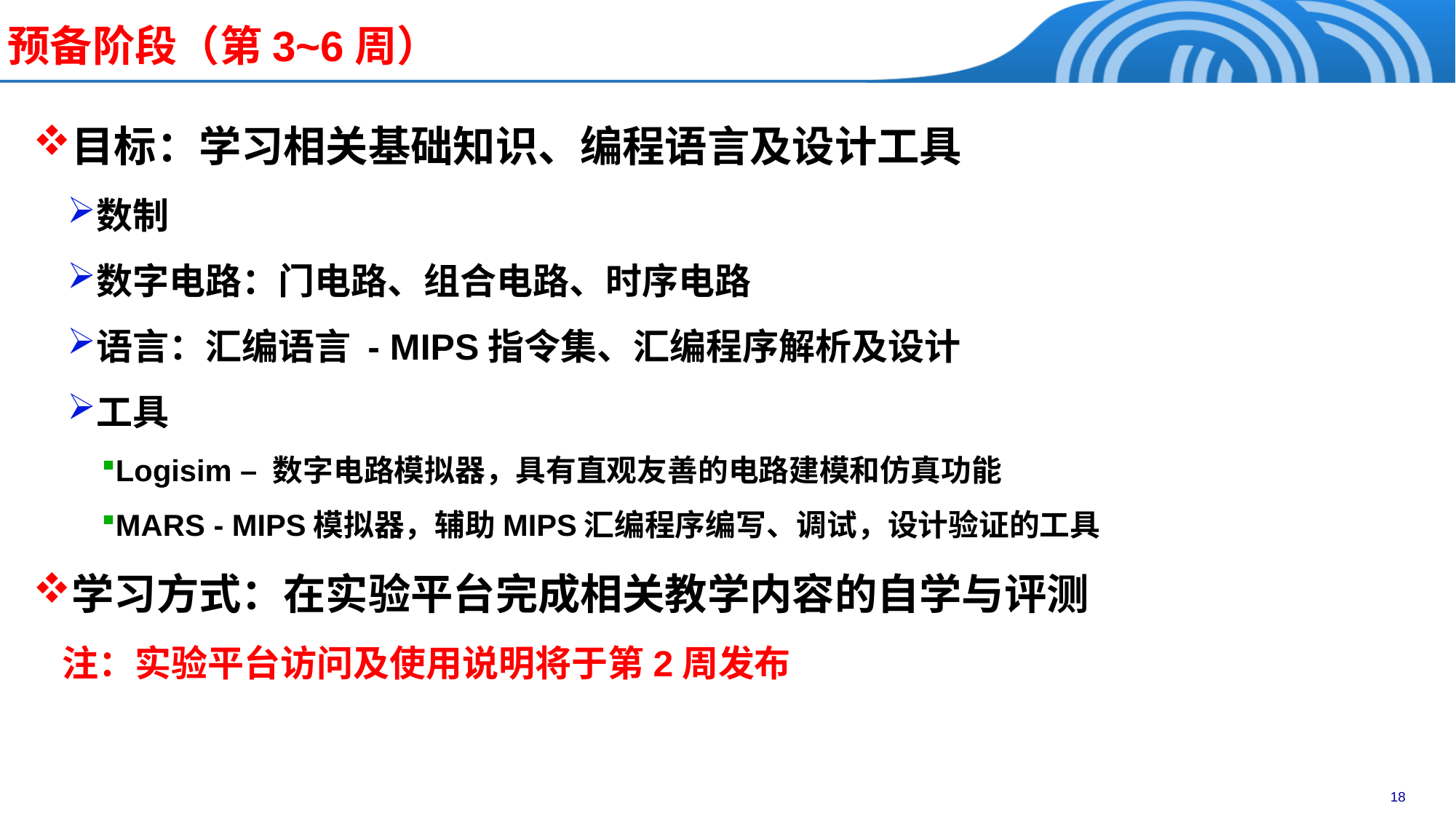

# 预备阶段（第3~6周）
目标：学习相关基础知识、编程语言及设计工具
数制
数字电路：门电路、组合电路、时序电路
语言：汇编语言 - MIPS指令集、汇编程序解析及设计
工具
Logisim – 数字电路模拟器，具有直观友善的电路建模和仿真功能
MARS - MIPS模拟器，辅助MIPS汇编程序编写、调试，设计验证的工具
学习方式：在实验平台完成相关教学内容的自学与评测
注：实验平台访问及使用说明将于第2周发布